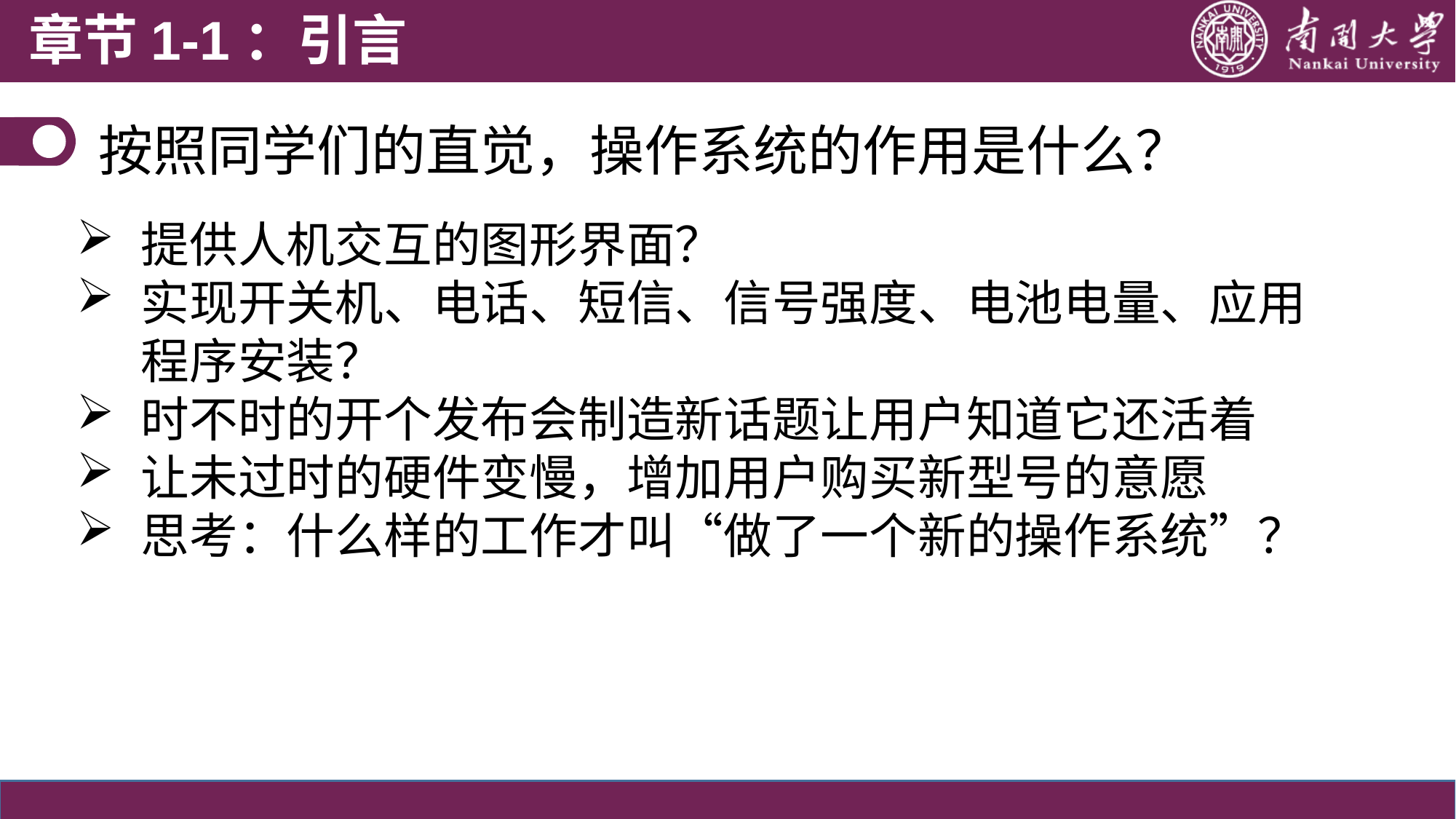

章节1-1：引言
# 按照同学们的直觉，操作系统的作用是什么？

提供人机交互的图形界面？
实现开关机、电话、短信、信号强度、电池电量、应用程序安装？
时不时的开个发布会制造新话题让用户知道它还活着
让未过时的硬件变慢，增加用户购买新型号的意愿
思考：什么样的工作才叫“做了一个新的操作系统”？